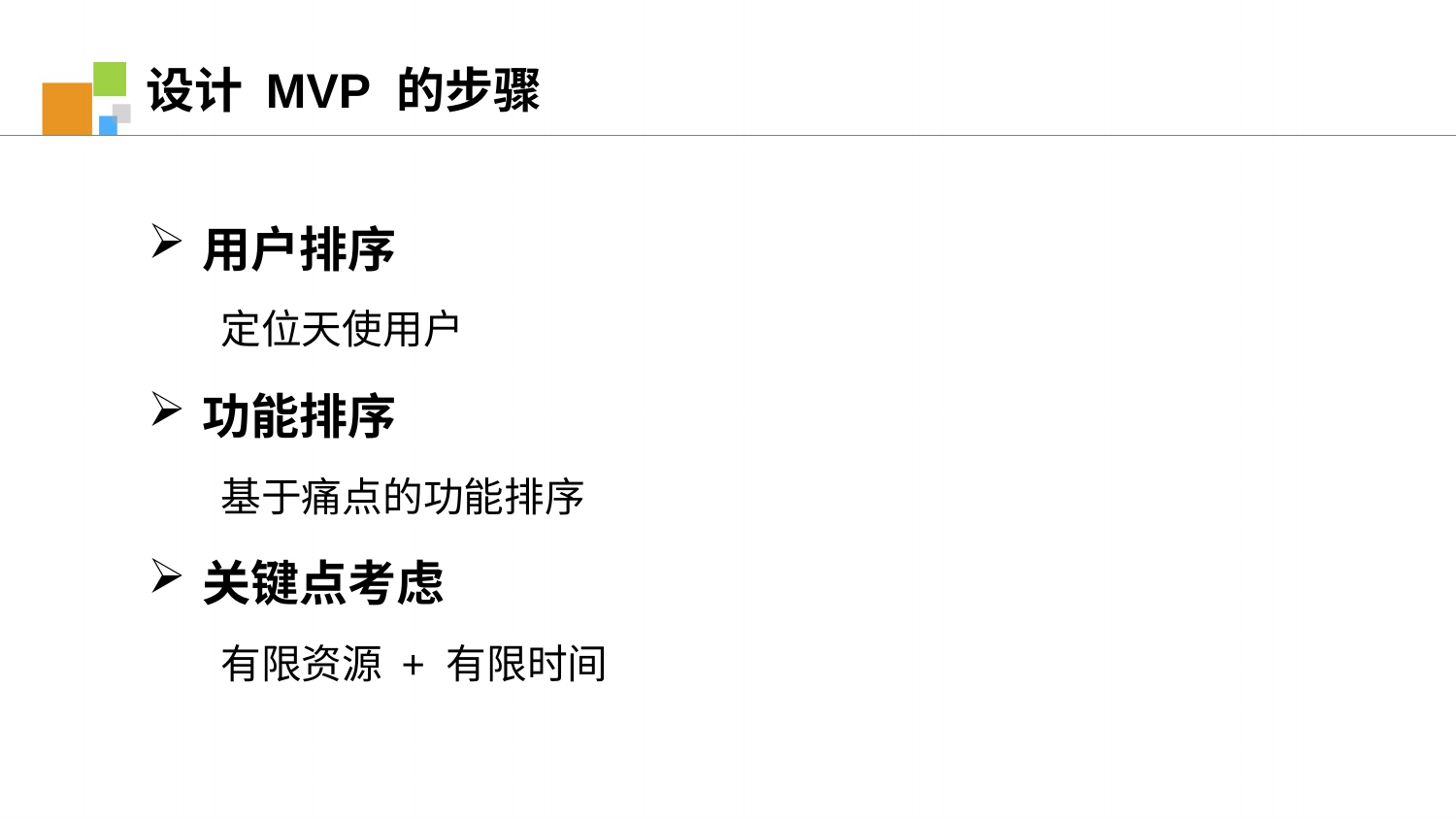

设计 MVP 的步骤
用户排序
定位天使用户
功能排序
基于痛点的功能排序
关键点考虑
有限资源 + 有限时间